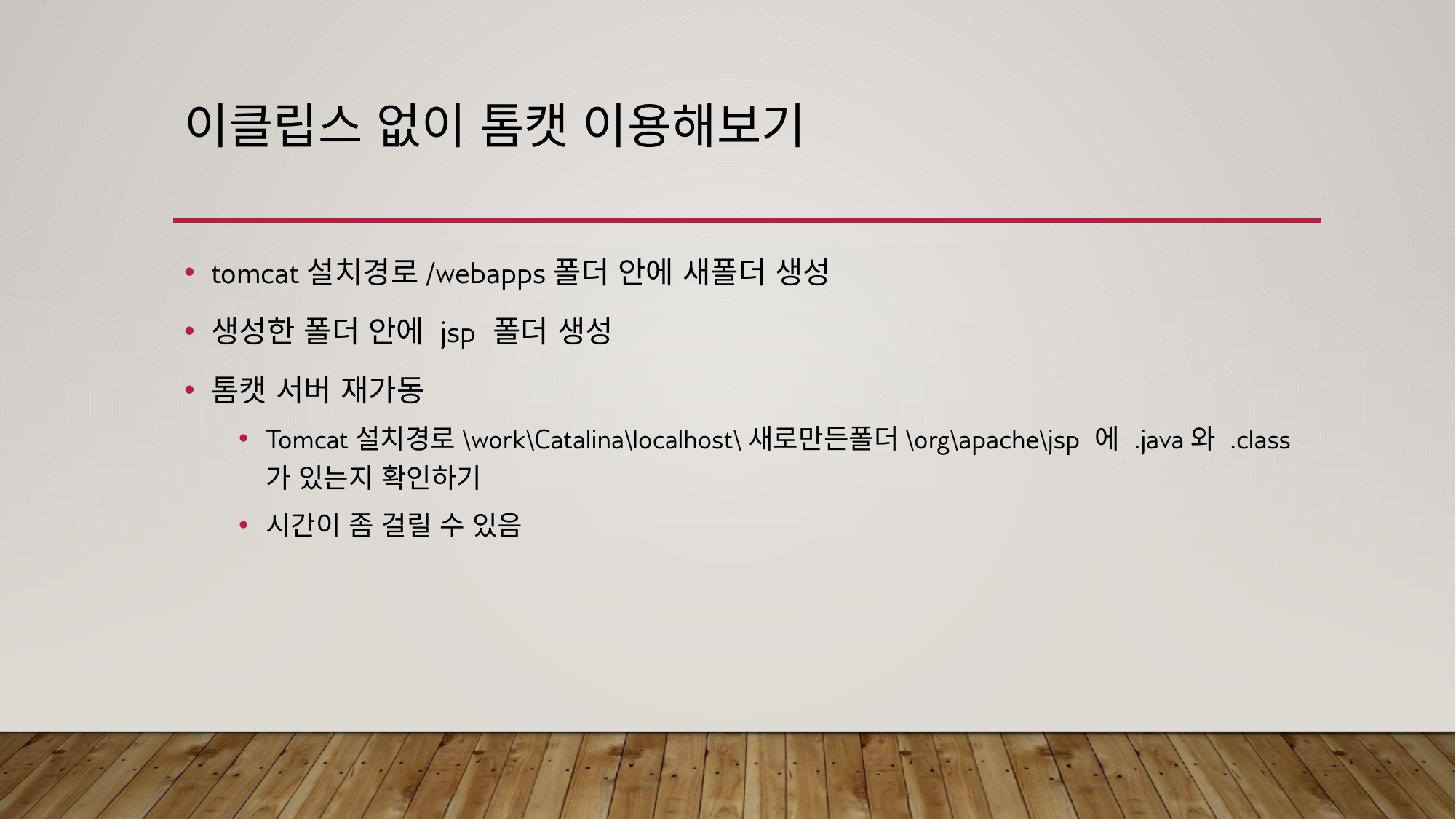

# 이클립스 없이 톰캣 이용해보기
tomcat설치경로/webapps폴더 안에 새폴더 생성
생성한 폴더 안에 jsp 폴더 생성
톰캣 서버 재가동
Tomcat설치경로\work\Catalina\localhost\새로만든폴더\org\apache\jsp 에 .java와 .class가 있는지 확인하기
시간이 좀 걸릴 수 있음